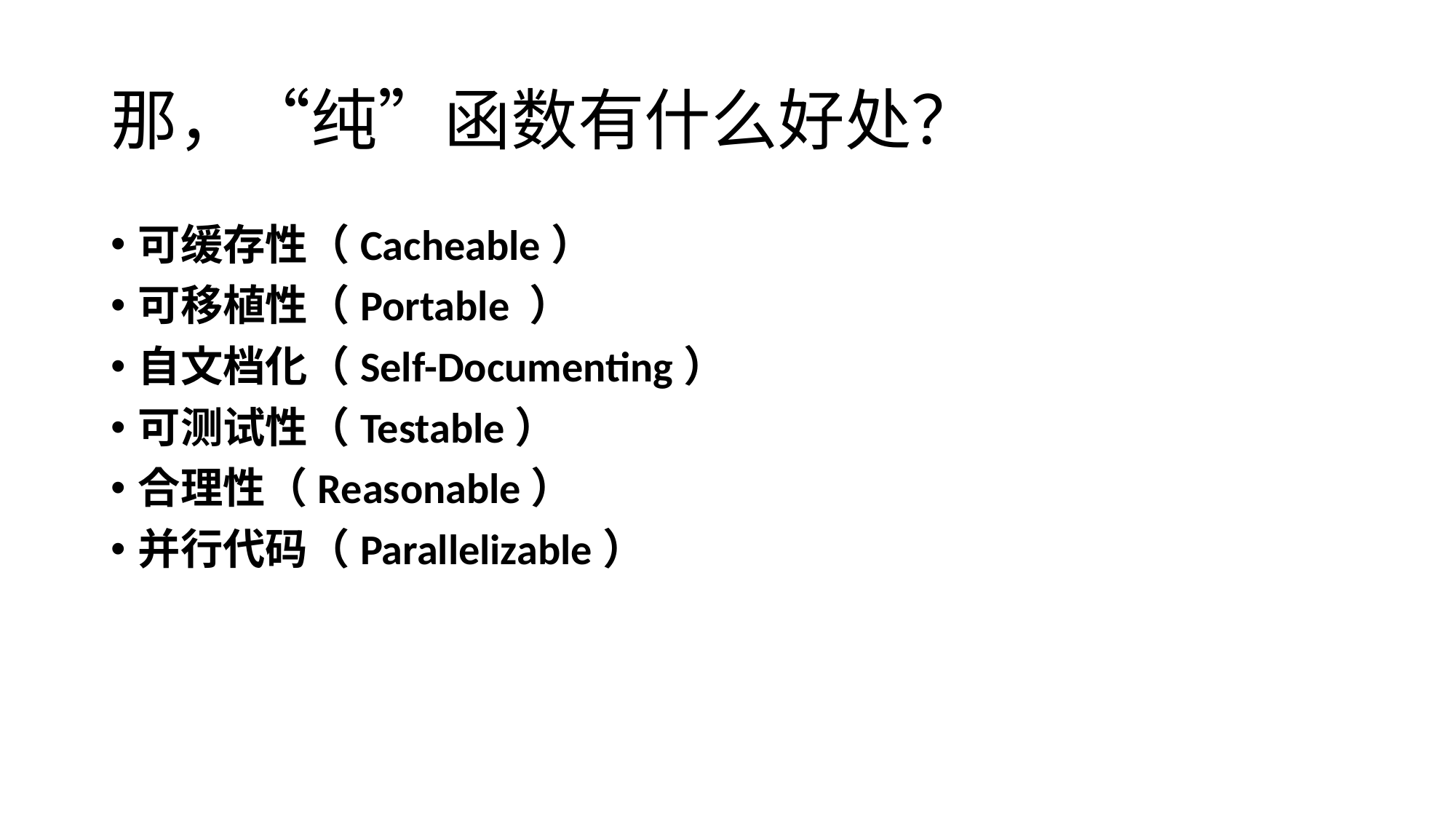

# 那，“纯”函数有什么好处？
可缓存性（Cacheable）
可移植性（Portable ）
自文档化（Self-Documenting）
可测试性（Testable）
合理性（Reasonable）
并行代码（Parallelizable）